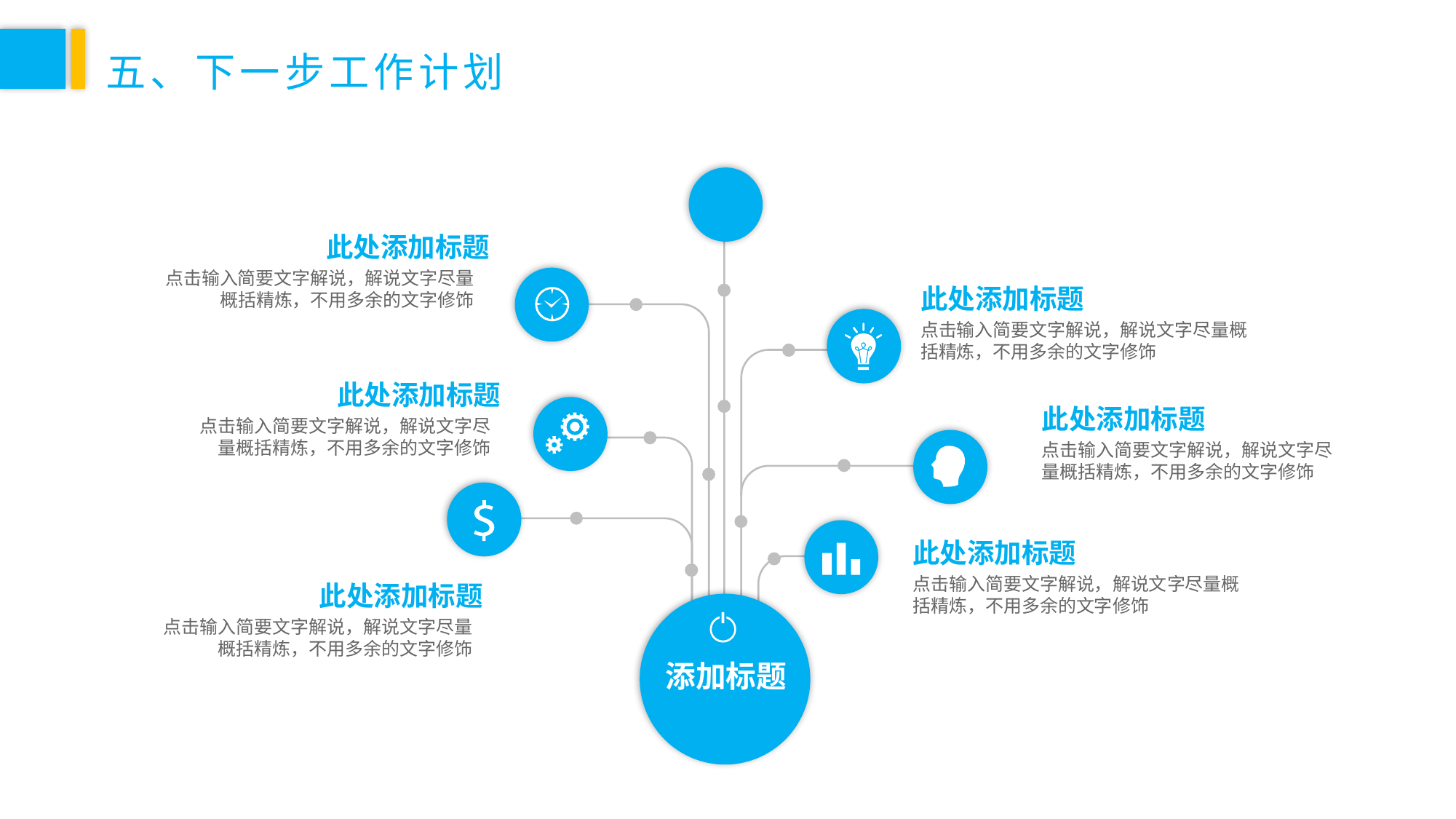

五、下一步工作计划

此处添加标题
点击输入简要文字解说，解说文字尽量概括精炼，不用多余的文字修饰

此处添加标题
点击输入简要文字解说，解说文字尽量概括精炼，不用多余的文字修饰

此处添加标题
点击输入简要文字解说，解说文字尽量概括精炼，不用多余的文字修饰
此处添加标题
点击输入简要文字解说，解说文字尽量概括精炼，不用多余的文字修饰

此处添加标题
点击输入简要文字解说，解说文字尽量概括精炼，不用多余的文字修饰

此处添加标题
点击输入简要文字解说，解说文字尽量概括精炼，不用多余的文字修饰

添加标题